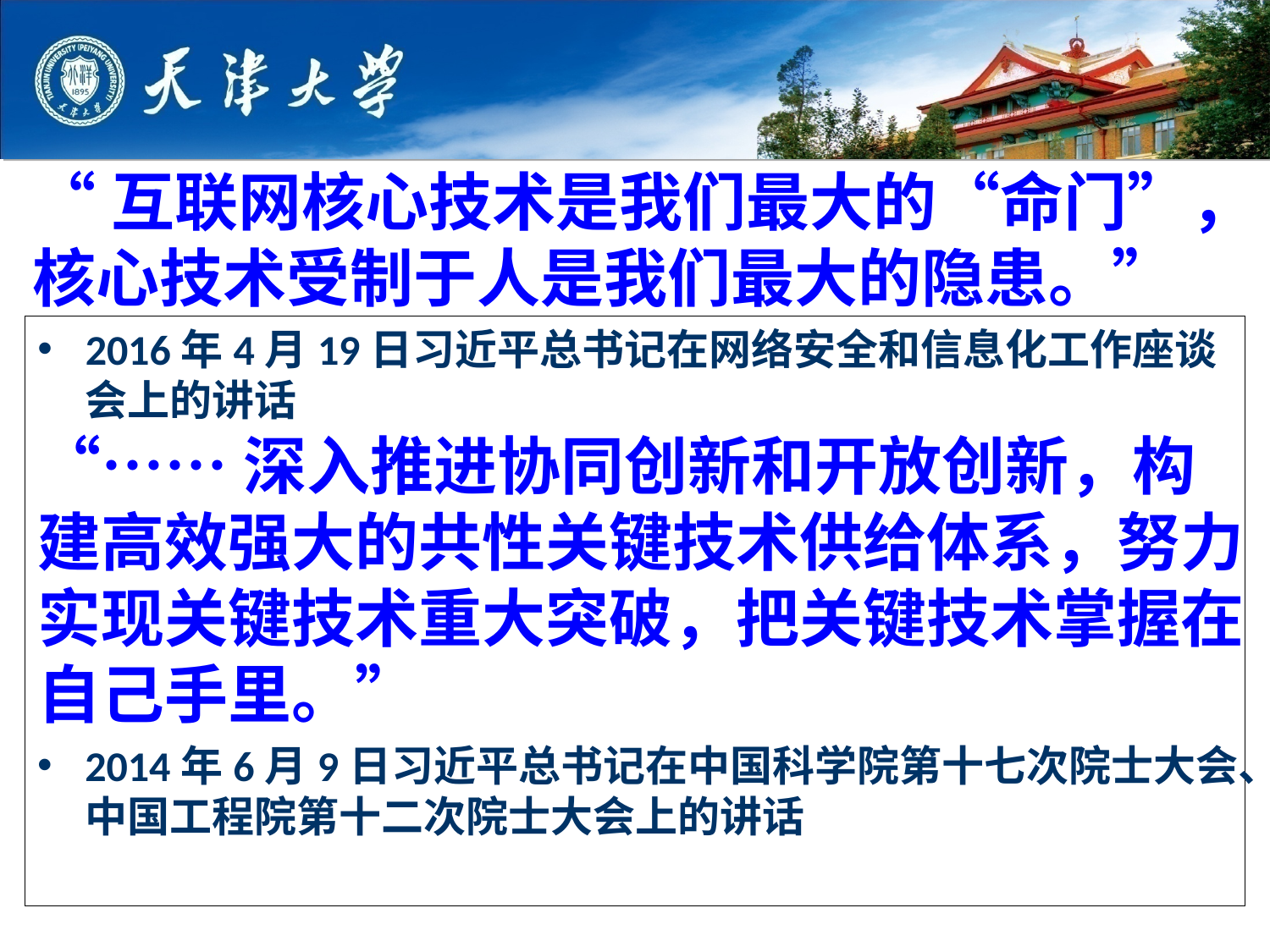

# “互联网核心技术是我们最大的“命门”，核心技术受制于人是我们最大的隐患。”
2016年4月19日习近平总书记在网络安全和信息化工作座谈会上的讲话
“……深入推进协同创新和开放创新，构建高效强大的共性关键技术供给体系，努力实现关键技术重大突破，把关键技术掌握在自己手里。”
2014年6月9日习近平总书记在中国科学院第十七次院士大会、中国工程院第十二次院士大会上的讲话